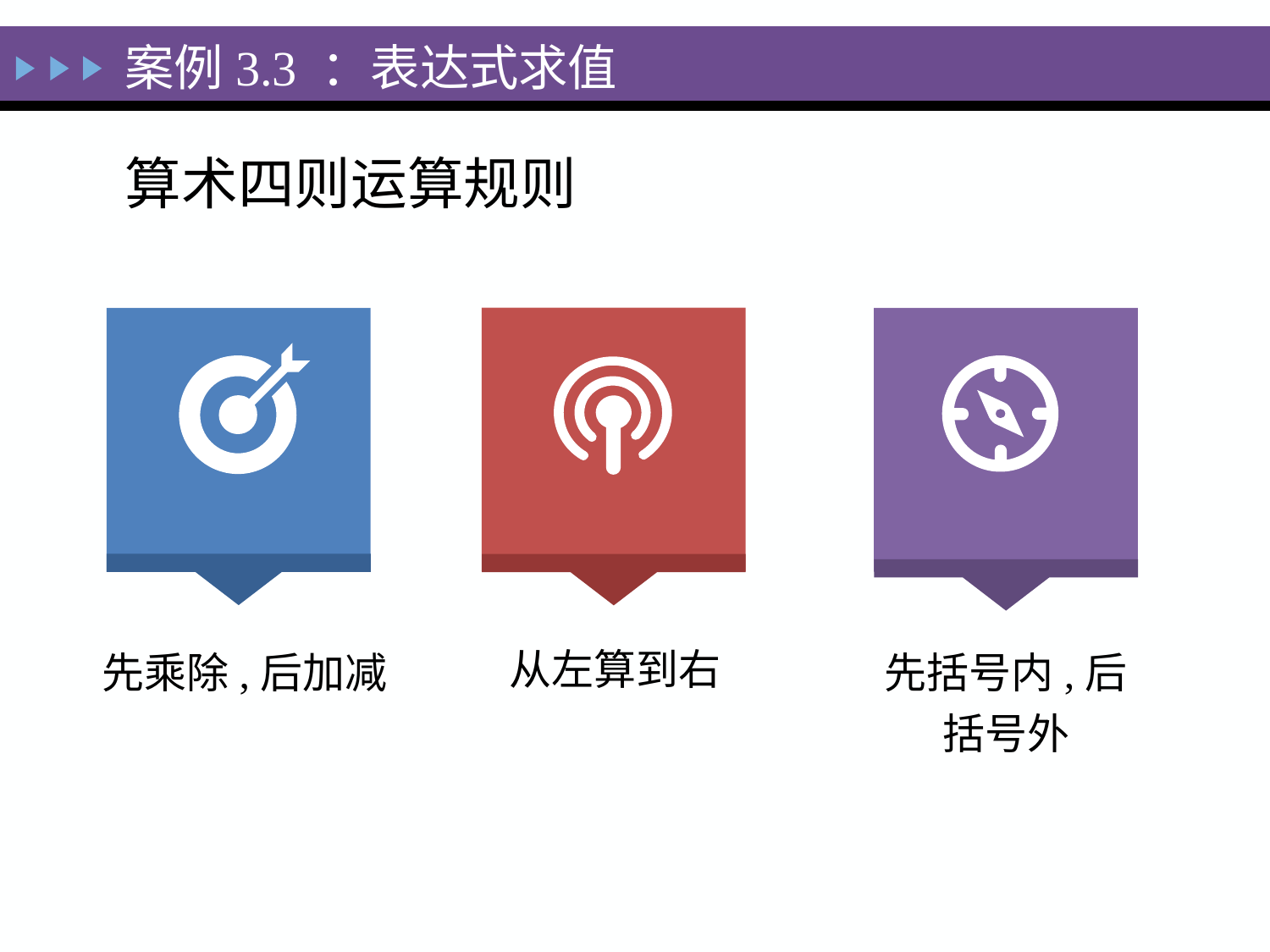

案例3.3 ：表达式求值
算术四则运算规则

先乘除,后加减

从左算到右

先括号内,后括号外